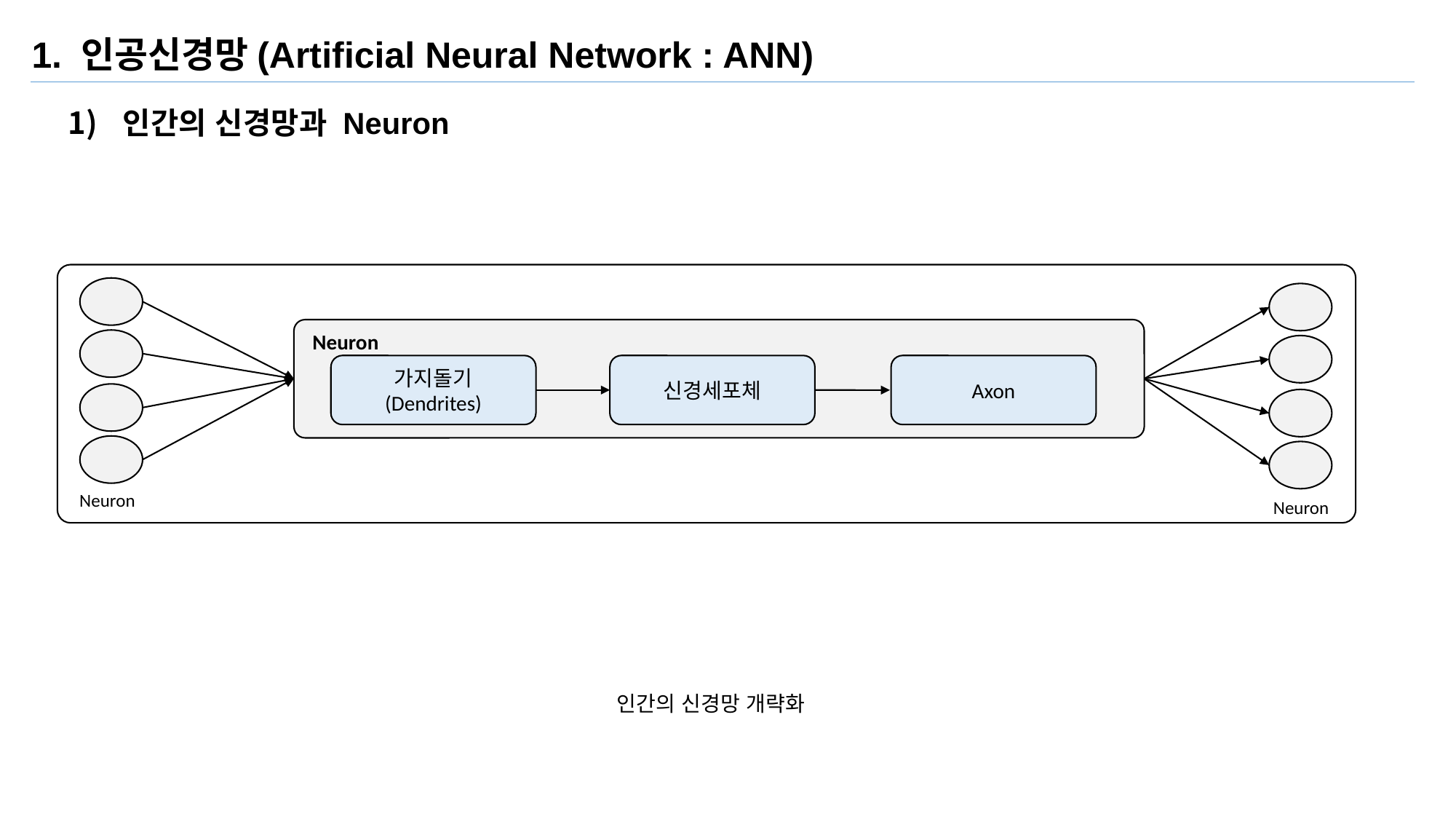

1. 인공신경망(Artificial Neural Network : ANN)
인간의 신경망과 Neuron

Neuron

가지돌기
(Dendrites)
신경세포체
Axon

Neuron
Neuron
인간의 신경망 개략화